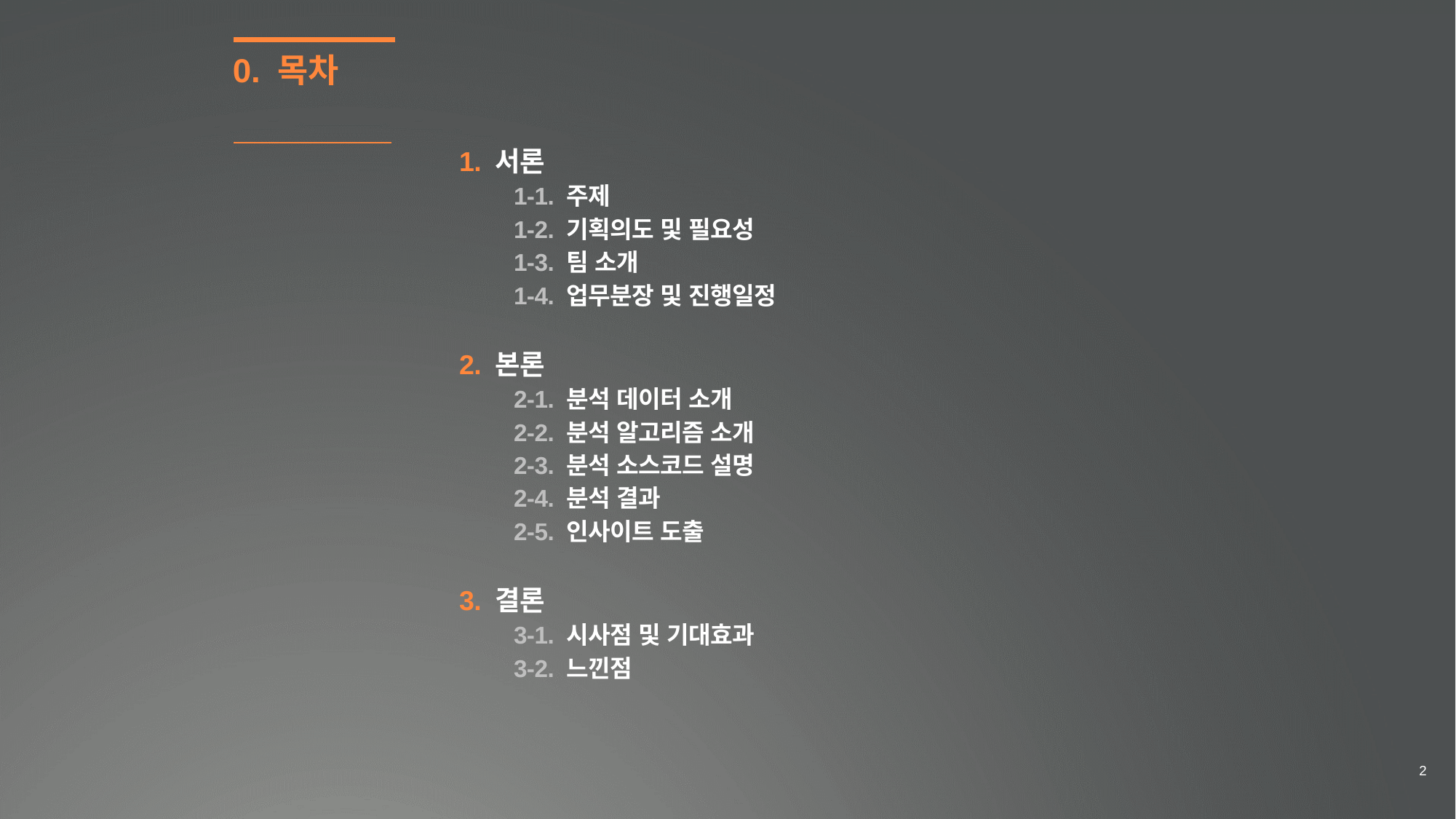

0. 목차
1. 서론
1-1. 주제
1-2. 기획의도 및 필요성
1-3. 팀 소개
1-4. 업무분장 및 진행일정
2. 본론
2-1. 분석 데이터 소개
2-2. 분석 알고리즘 소개
2-3. 분석 소스코드 설명
2-4. 분석 결과
2-5. 인사이트 도출
3. 결론
3-1. 시사점 및 기대효과
3-2. 느낀점